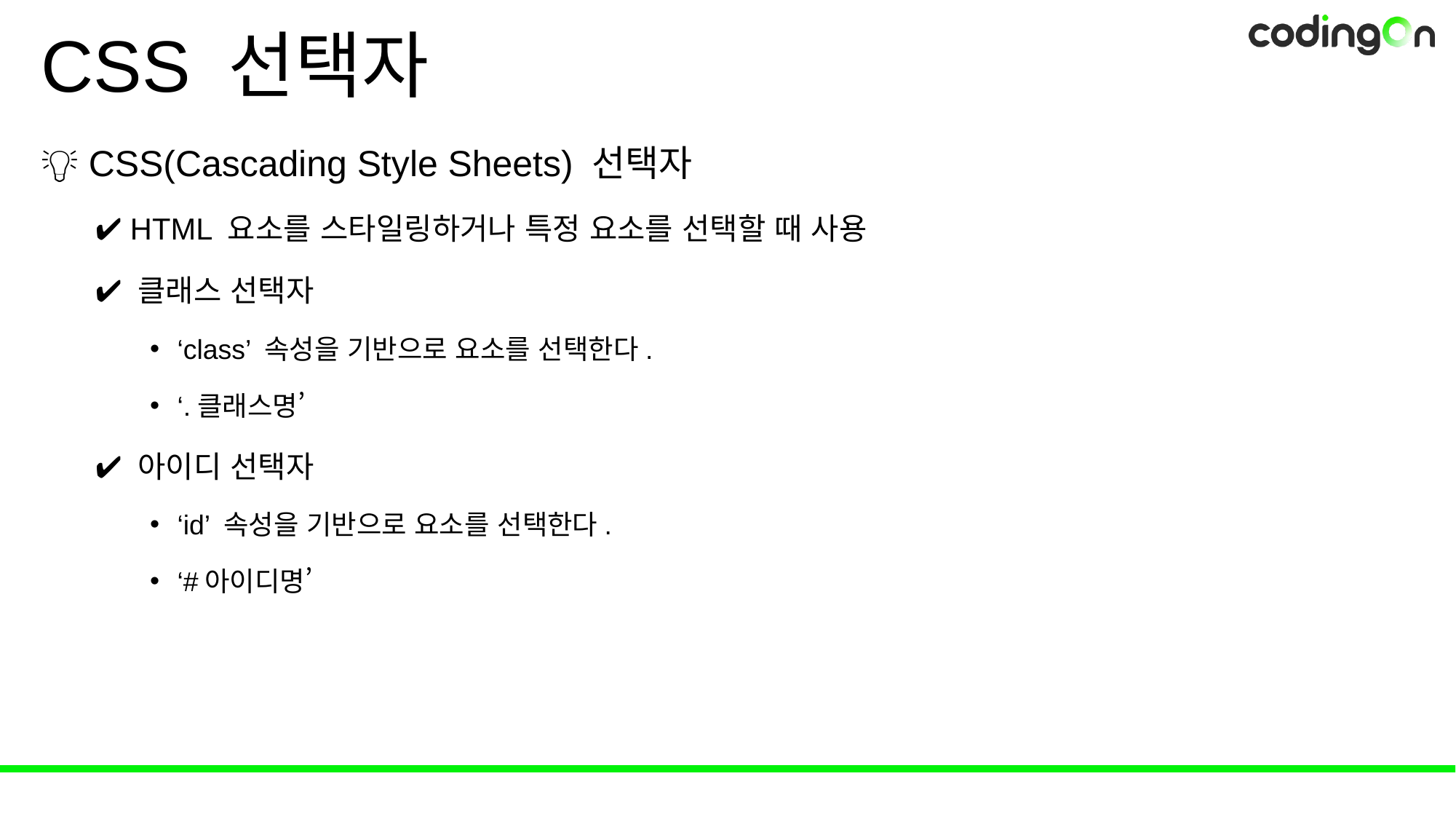

# CSS 선택자
💡 CSS(Cascading Style Sheets) 선택자
✔️ HTML 요소를 스타일링하거나 특정 요소를 선택할 때 사용
✔️ 클래스 선택자
‘class’ 속성을 기반으로 요소를 선택한다.
‘.클래스명’
✔️ 아이디 선택자
‘id’ 속성을 기반으로 요소를 선택한다.
‘#아이디명’